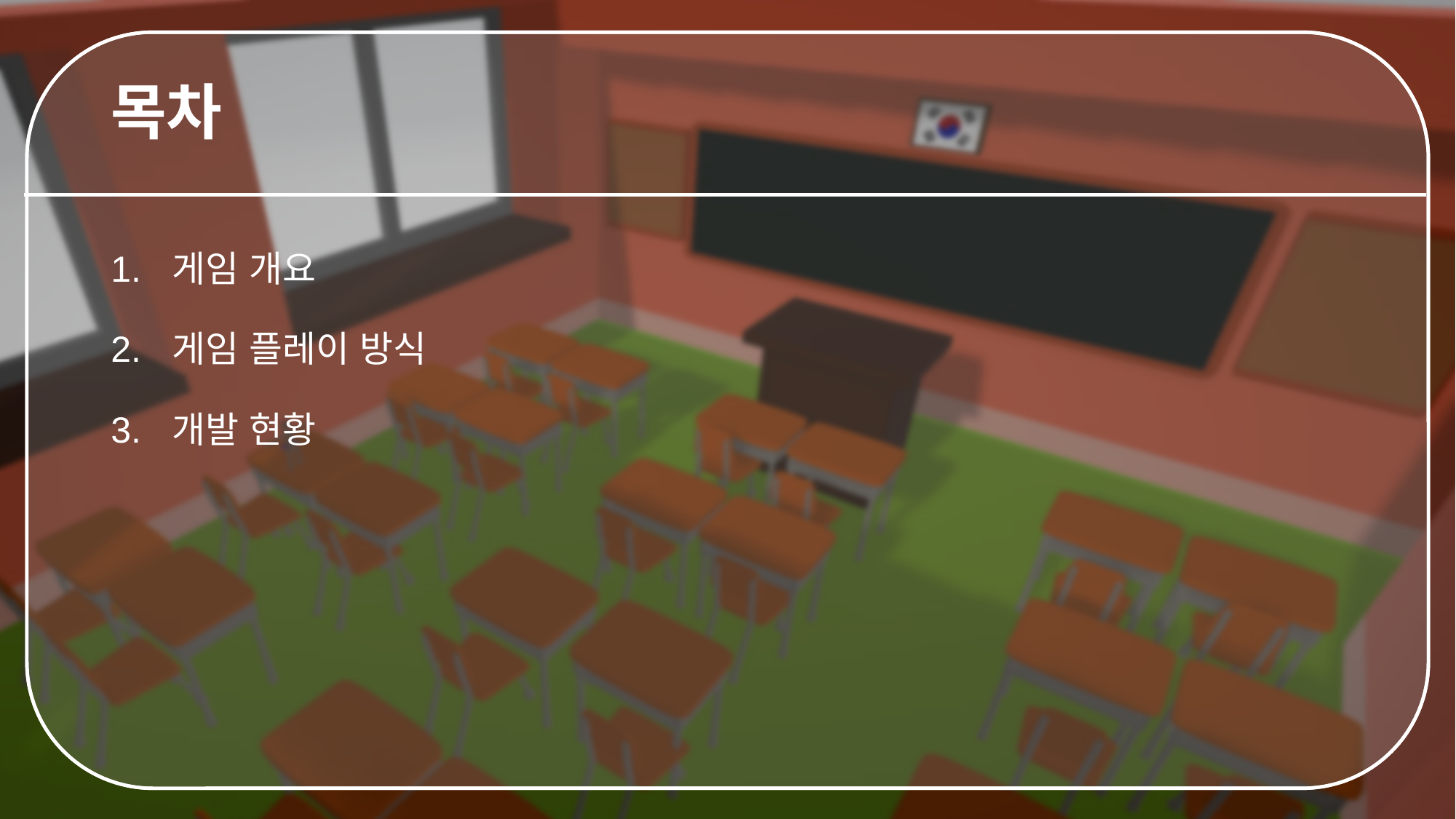

# 목차
게임 개요
게임 플레이 방식
개발 현황